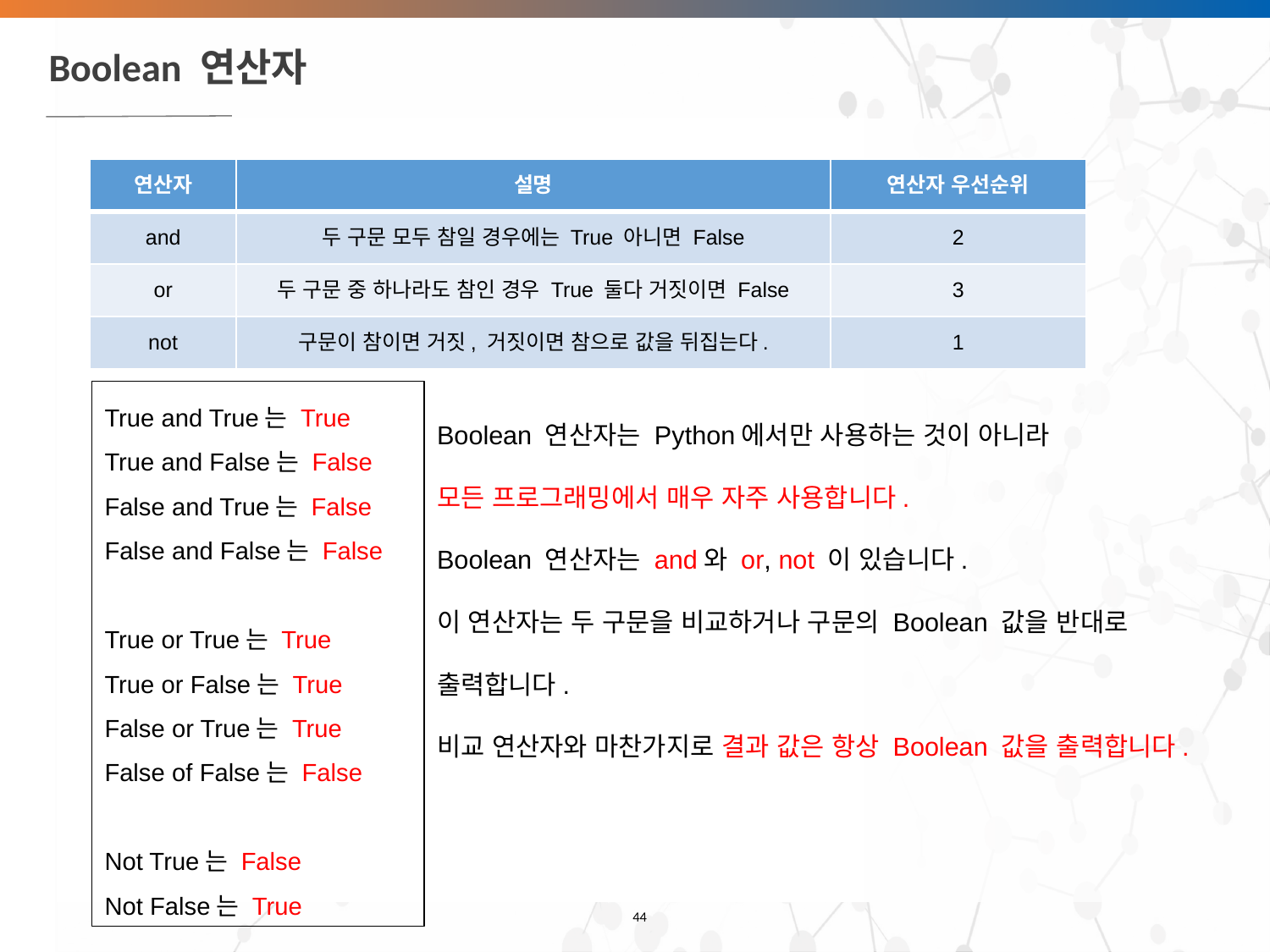

# Boolean 연산자
| 연산자 | 설명 | 연산자 우선순위 |
| --- | --- | --- |
| and | 두 구문 모두 참일 경우에는 True 아니면 False | 2 |
| or | 두 구문 중 하나라도 참인 경우 True 둘다 거짓이면 False | 3 |
| not | 구문이 참이면 거짓, 거짓이면 참으로 값을 뒤집는다. | 1 |

True and True는 True
True and False는 False
False and True는 False
False and False는 False

True or True는 True
True or False는 True
False or True는 True
False of False는 False

Not True는 False
Not False는 True
Boolean 연산자는 Python에서만 사용하는 것이 아니라
모든 프로그래밍에서 매우 자주 사용합니다.
Boolean 연산자는 and와 or, not 이 있습니다.
이 연산자는 두 구문을 비교하거나 구문의 Boolean 값을 반대로
출력합니다.
비교 연산자와 마찬가지로 결과 값은 항상 Boolean 값을 출력합니다.
44